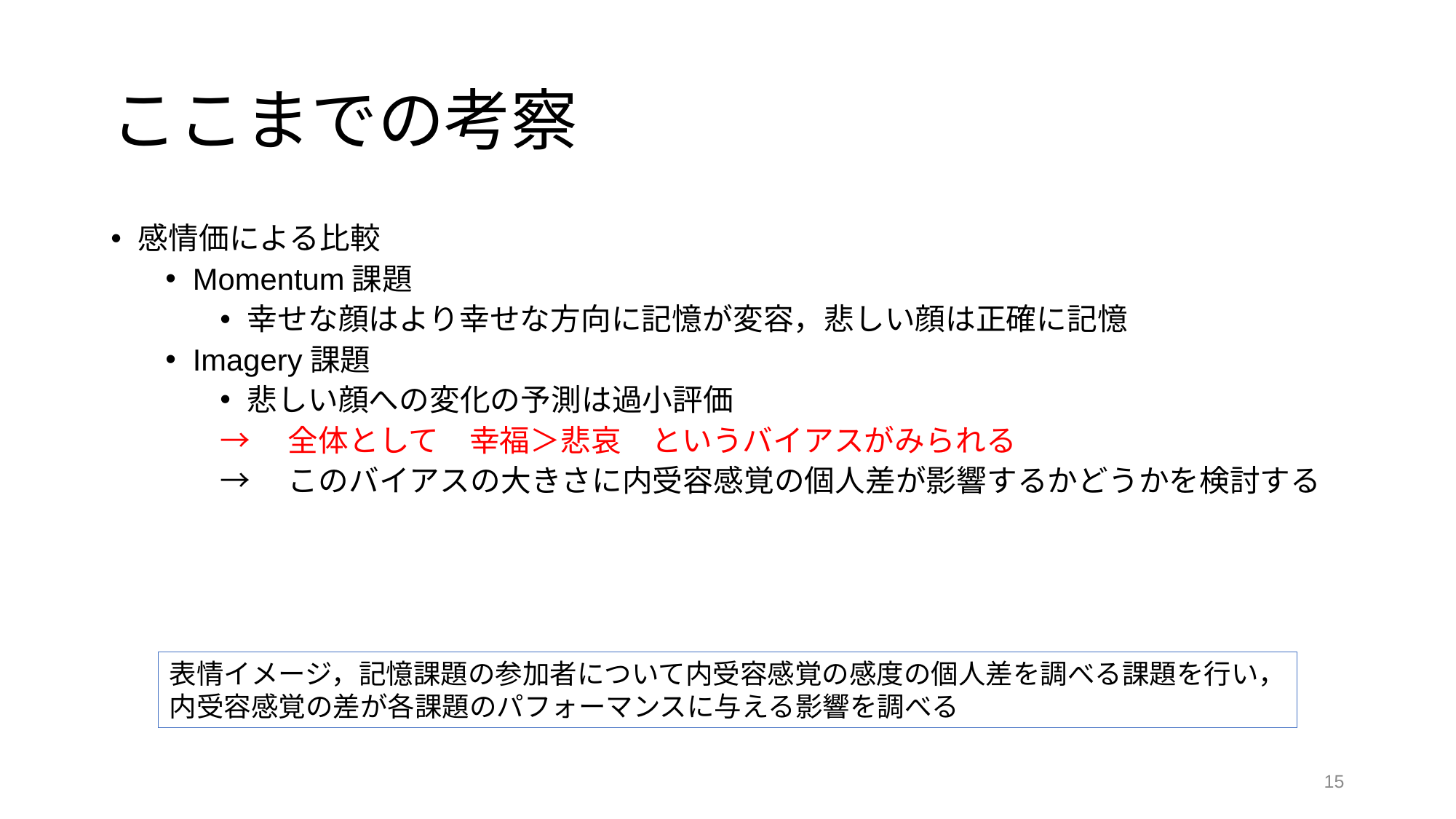

# ここまでの考察
感情価による比較
Momentum課題
幸せな顔はより幸せな方向に記憶が変容，悲しい顔は正確に記憶
Imagery課題
悲しい顔への変化の予測は過小評価
→　全体として　幸福＞悲哀　というバイアスがみられる
→　このバイアスの大きさに内受容感覚の個人差が影響するかどうかを検討する
表情イメージ，記憶課題の参加者について内受容感覚の感度の個人差を調べる課題を行い，
内受容感覚の差が各課題のパフォーマンスに与える影響を調べる
15